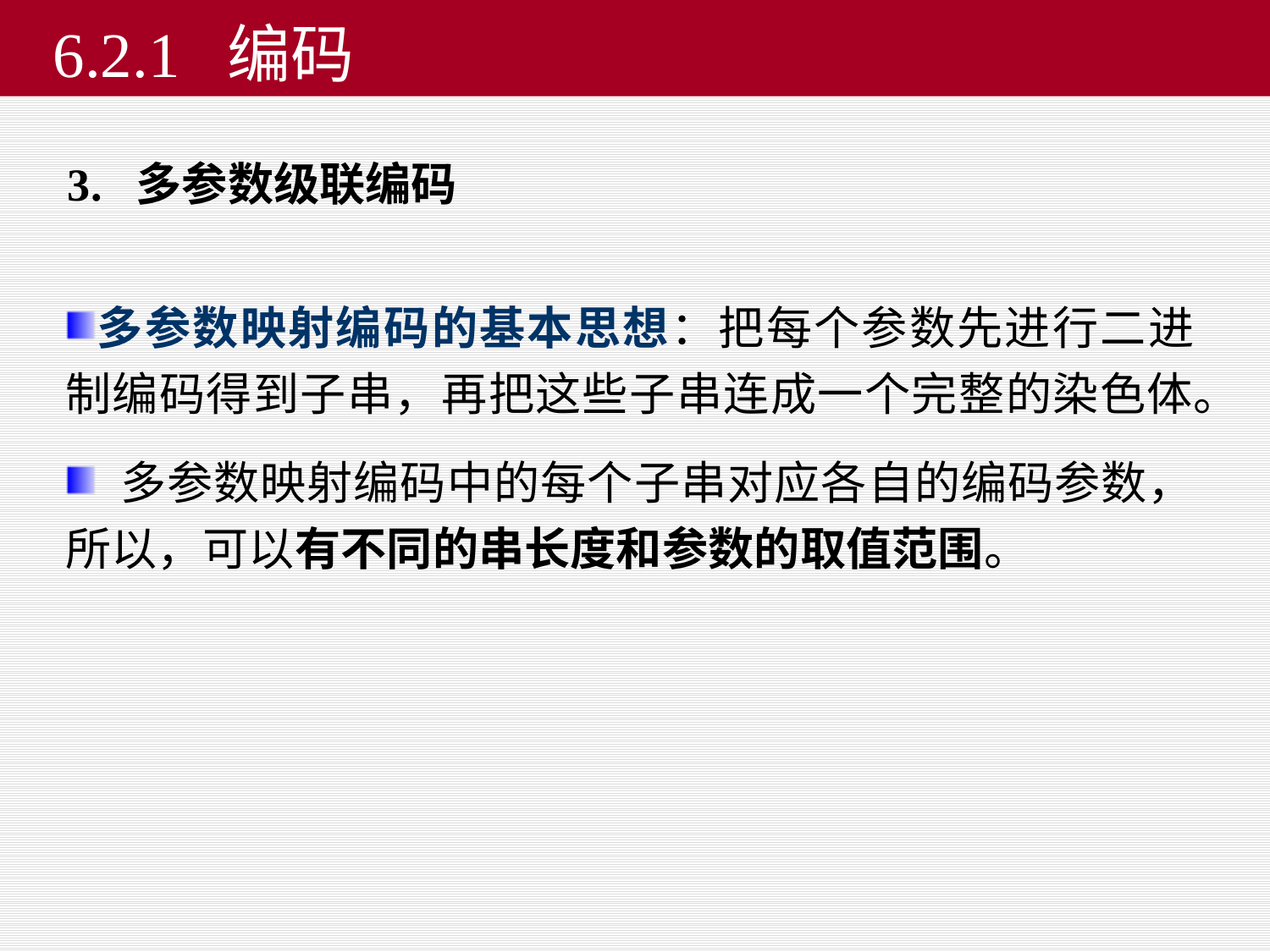

# 6.2.1  编码
3.  多参数级联编码
多参数映射编码的基本思想：把每个参数先进行二进制编码得到子串，再把这些子串连成一个完整的染色体。
 多参数映射编码中的每个子串对应各自的编码参数，所以，可以有不同的串长度和参数的取值范围。
40